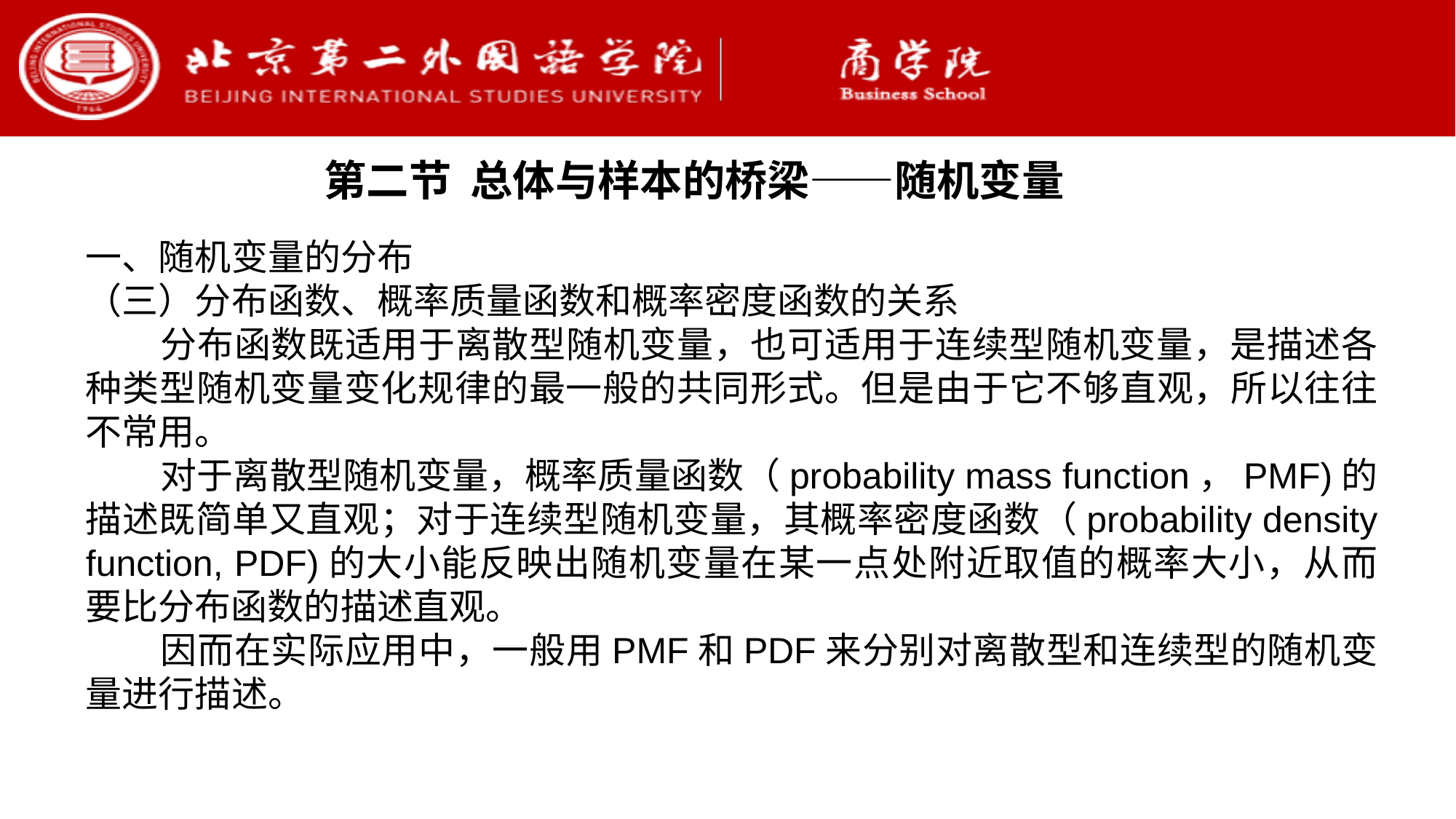

第二节  总体与样本的桥梁——随机变量

一、随机变量的分布
（三）分布函数、概率质量函数和概率密度函数的关系
分布函数既适用于离散型随机变量，也可适用于连续型随机变量，是描述各种类型随机变量变化规律的最一般的共同形式。但是由于它不够直观，所以往往不常用。
对于离散型随机变量，概率质量函数（probability mass function，PMF)的描述既简单又直观；对于连续型随机变量，其概率密度函数（probability density function, PDF)的大小能反映出随机变量在某一点处附近取值的概率大小，从而要比分布函数的描述直观。
因而在实际应用中，一般用PMF和PDF来分别对离散型和连续型的随机变量进行描述。